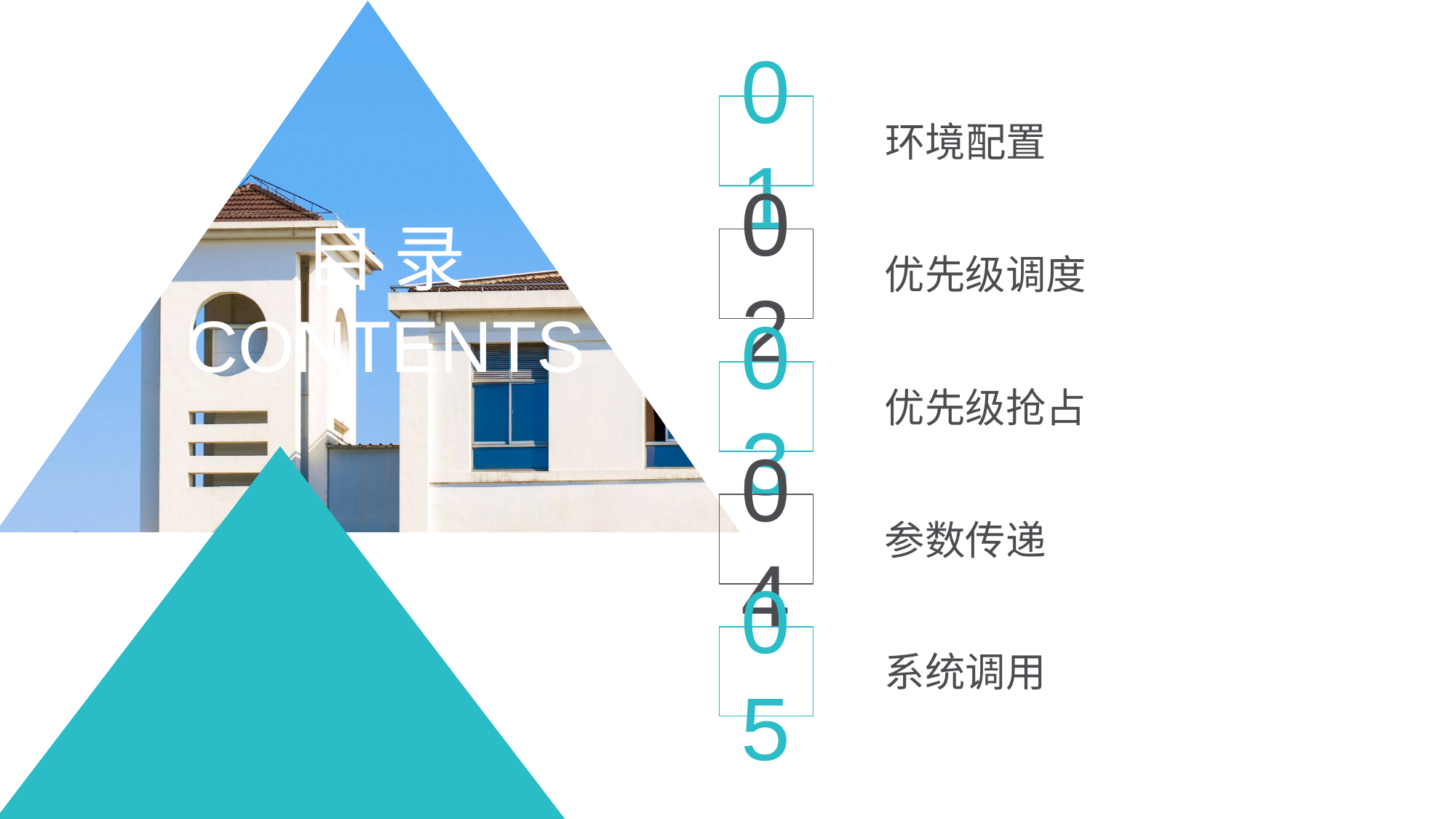

01
环境配置
目 录
CONTENTS
02
优先级调度
03
优先级抢占

04
参数传递
05
系统调用